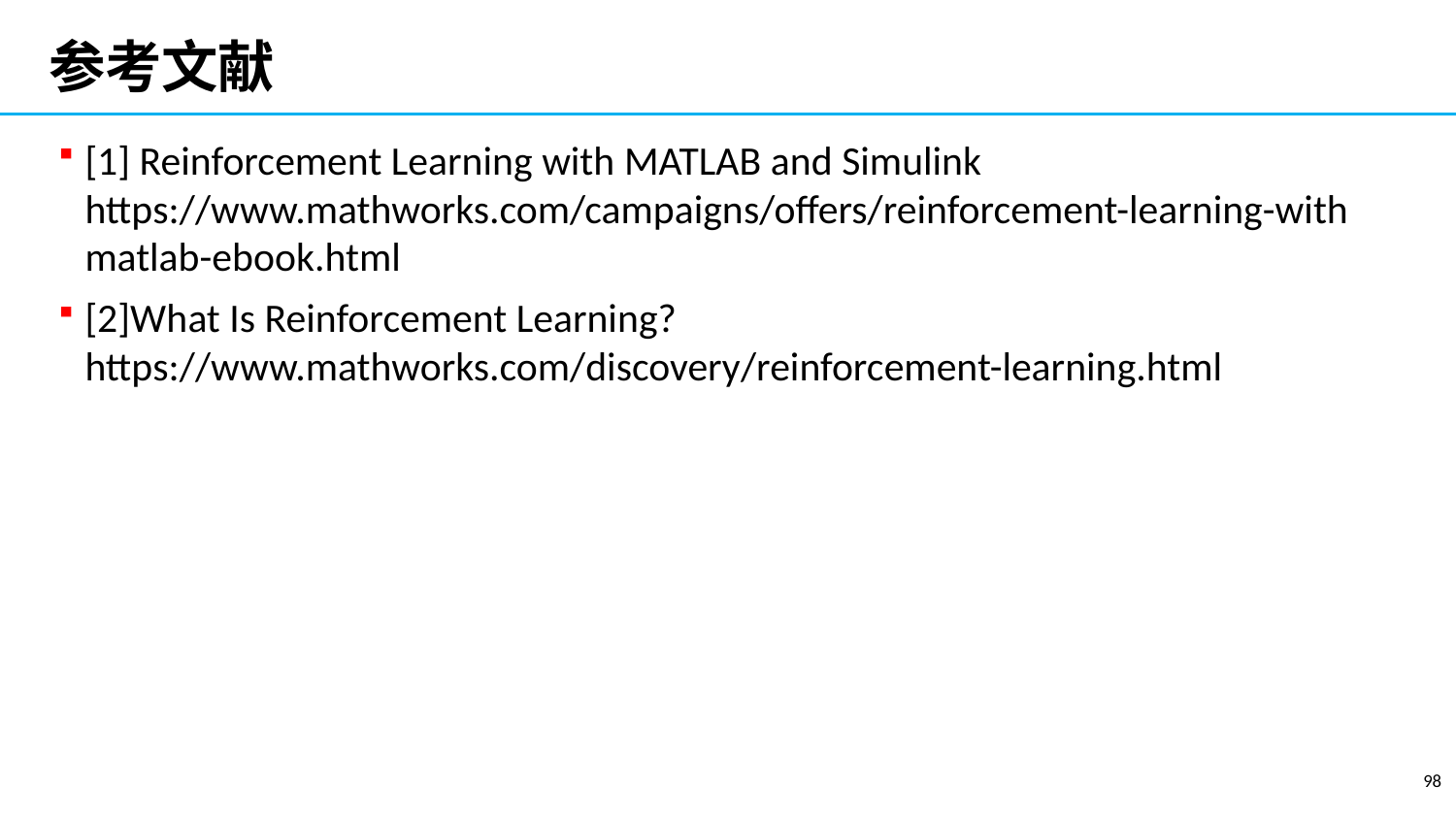

# 参考文献

[1] Reinforcement Learning with MATLAB and Simulink https://www.mathworks.com/campaigns/offers/reinforcement-learning-with matlab-ebook.html
[2]What Is Reinforcement Learning?
https://www.mathworks.com/discovery/reinforcement-learning.html
98